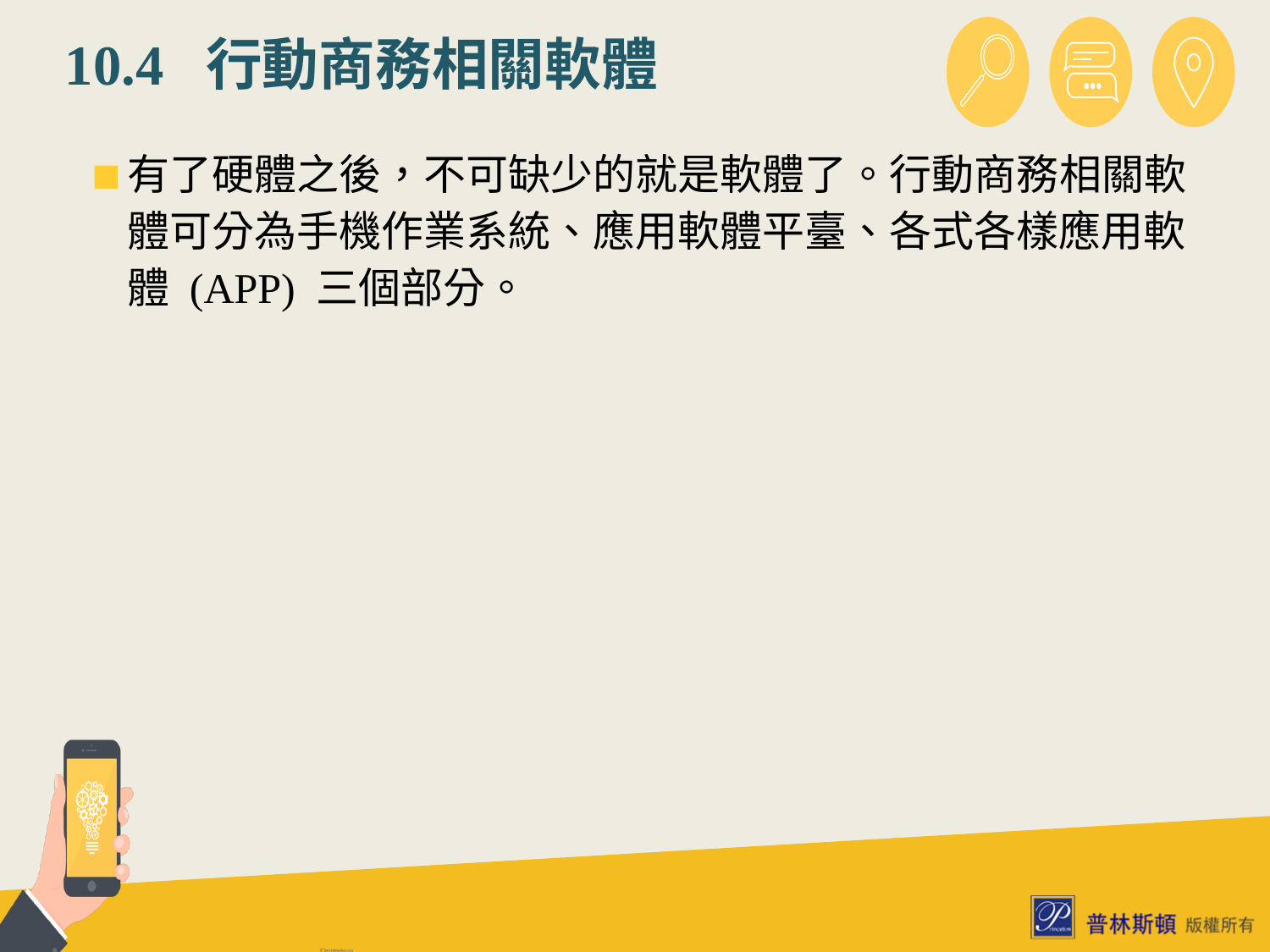

# 10.4  行動商務相關軟體
有了硬體之後，不可缺少的就是軟體了。行動商務相關軟體可分為手機作業系統、應用軟體平臺、各式各樣應用軟體 (APP) 三個部分。